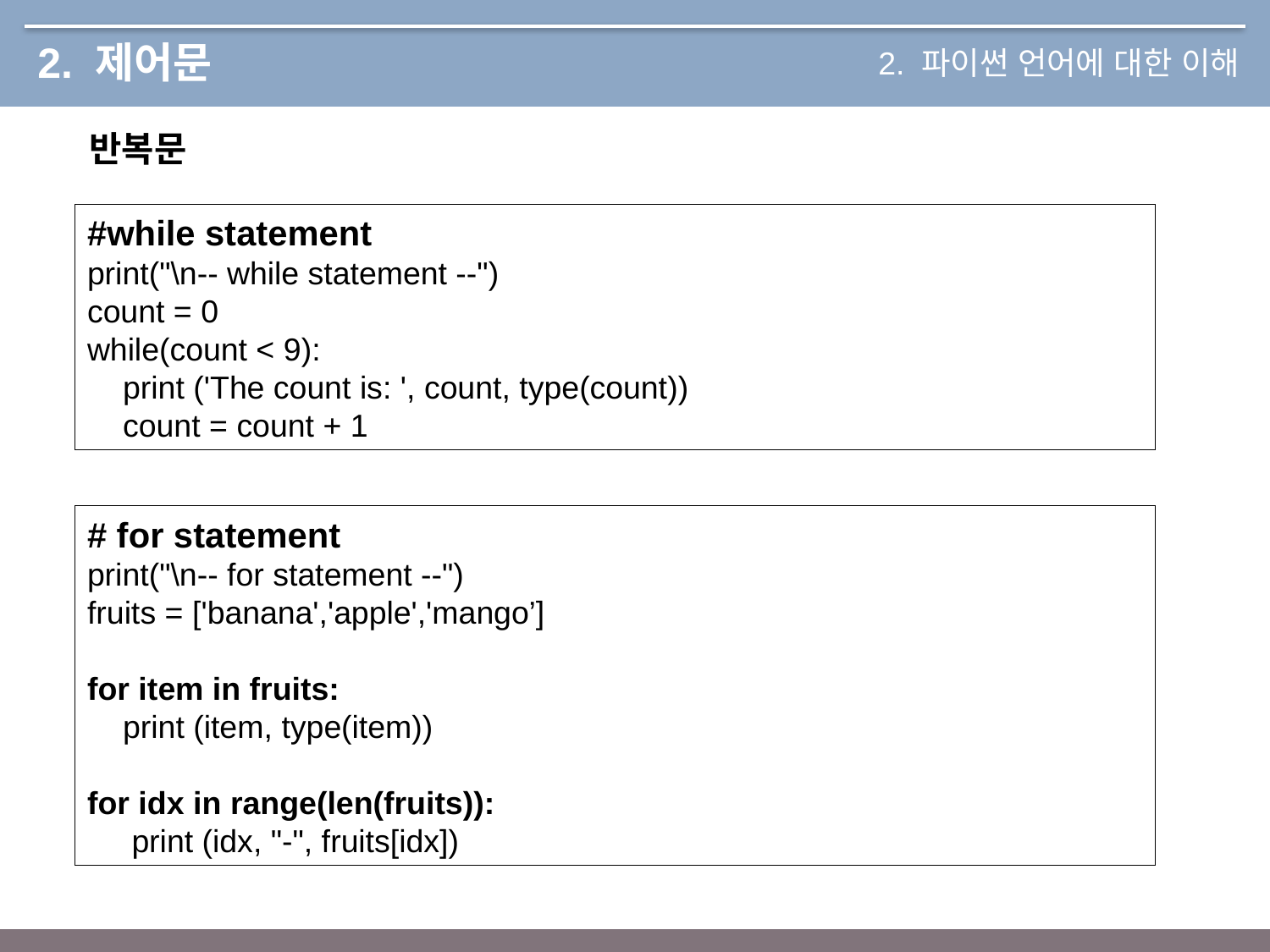

# 2. 제어문
2. 파이썬 언어에 대한 이해
반복문
#while statement
print("\n-- while statement --")
count = 0
while(count < 9):
    print ('The count is: ', count, type(count))
    count = count + 1
# for statement
print("\n-- for statement --")
fruits = ['banana','apple','mango’]

for item in fruits:
    print (item, type(item))

for idx in range(len(fruits)):
     print (idx, "-", fruits[idx])